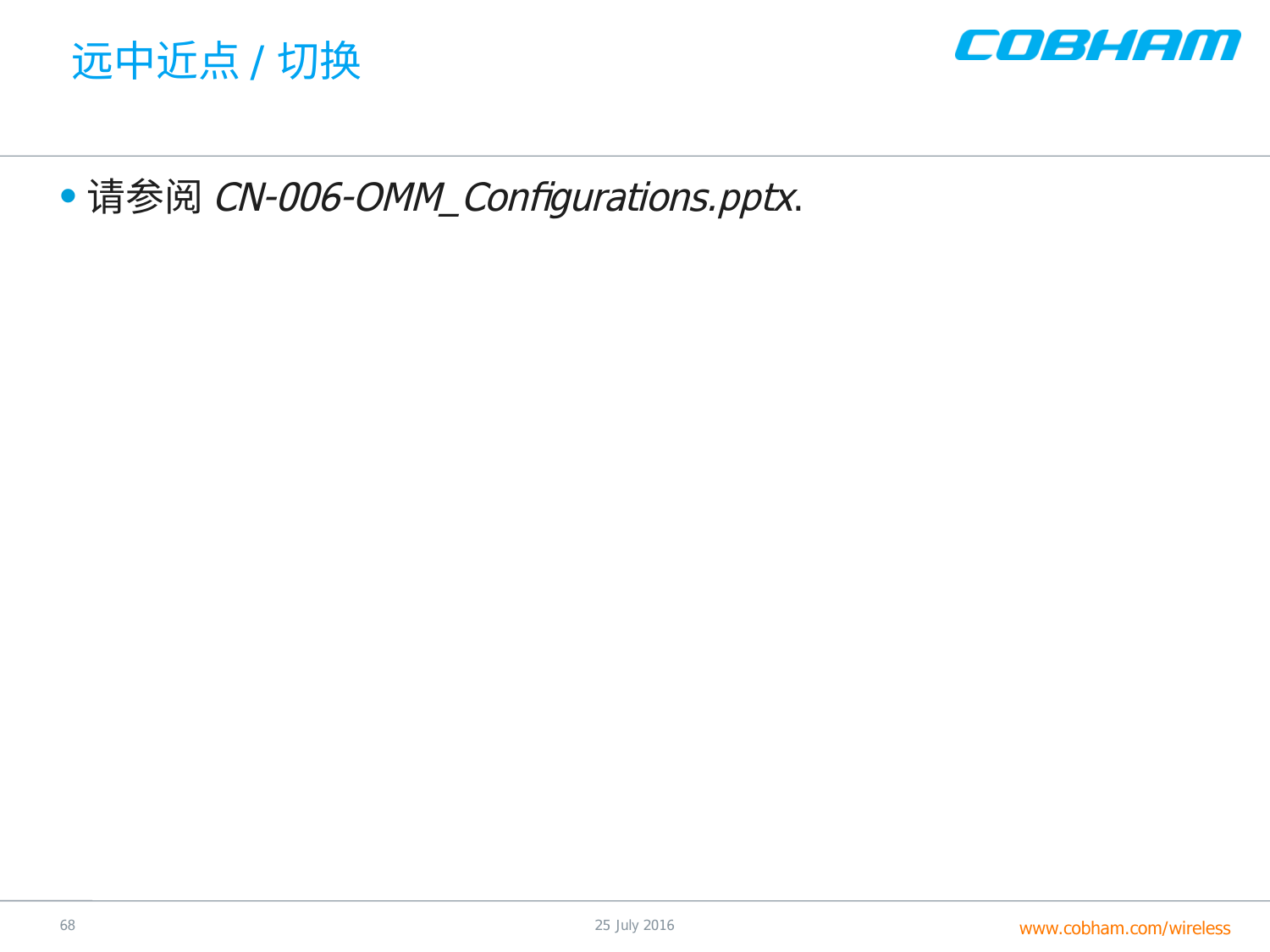

# 远中近点/切换

请参阅CN-006-OMM_Configurations.pptx.
68
25 July 2016